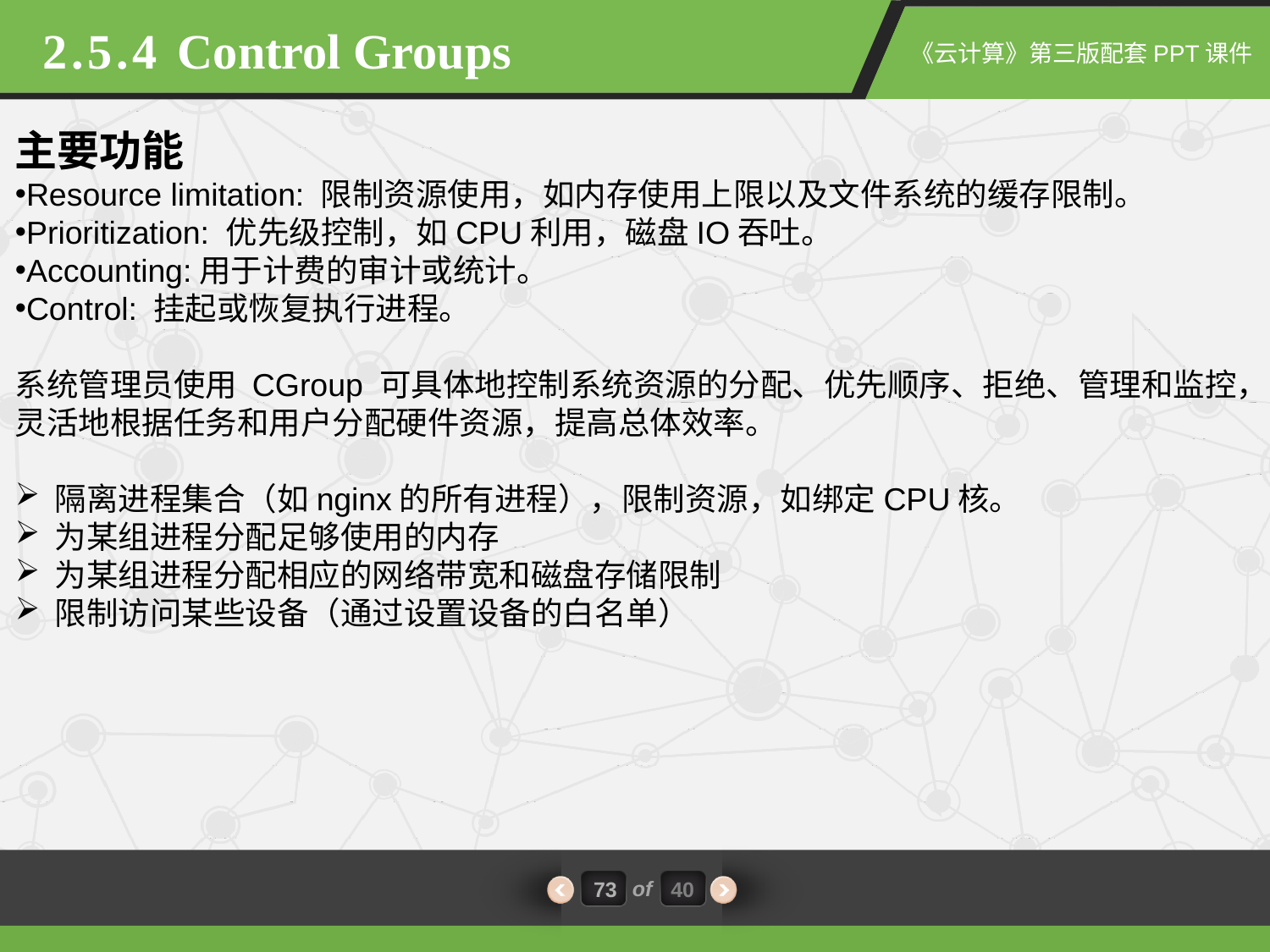

2.5.4 Control Groups
主要功能
Resource limitation: 限制资源使用，如内存使用上限以及文件系统的缓存限制。
Prioritization: 优先级控制，如CPU利用，磁盘IO吞吐。
Accounting:用于计费的审计或统计。
Control: 挂起或恢复执行进程。

系​​​统​​​管​​​理​​​员使​​​用​​​ CGroup ​​​可​​​​​​具​​​体​​​地​​​控​​​制​​​​​​系​​​统​​​资​​​源​​​的​​​分​​​配​​​、​​​优​​​先​​​顺​​​序​​​、​​​拒​​​绝​​​、​​​管​​​理​​​和​​​监​​​控​​​，​​​​​​灵活地根​​​据​​​任​​​务​​​和​​​用​​​户​​​分​​​配​​​硬​​​件​​​资​​​源​​​，提​​​高​​​总​​​体​​​效​​​率​​​。

隔离进程集合（如nginx的所有进程），限制资源，如绑定CPU核。
为某组进程分配足够使用的内存
为某组进程分配相应的网络带宽和磁盘存储限制
限制访问某些设备（通过设置设备的白名单）
73